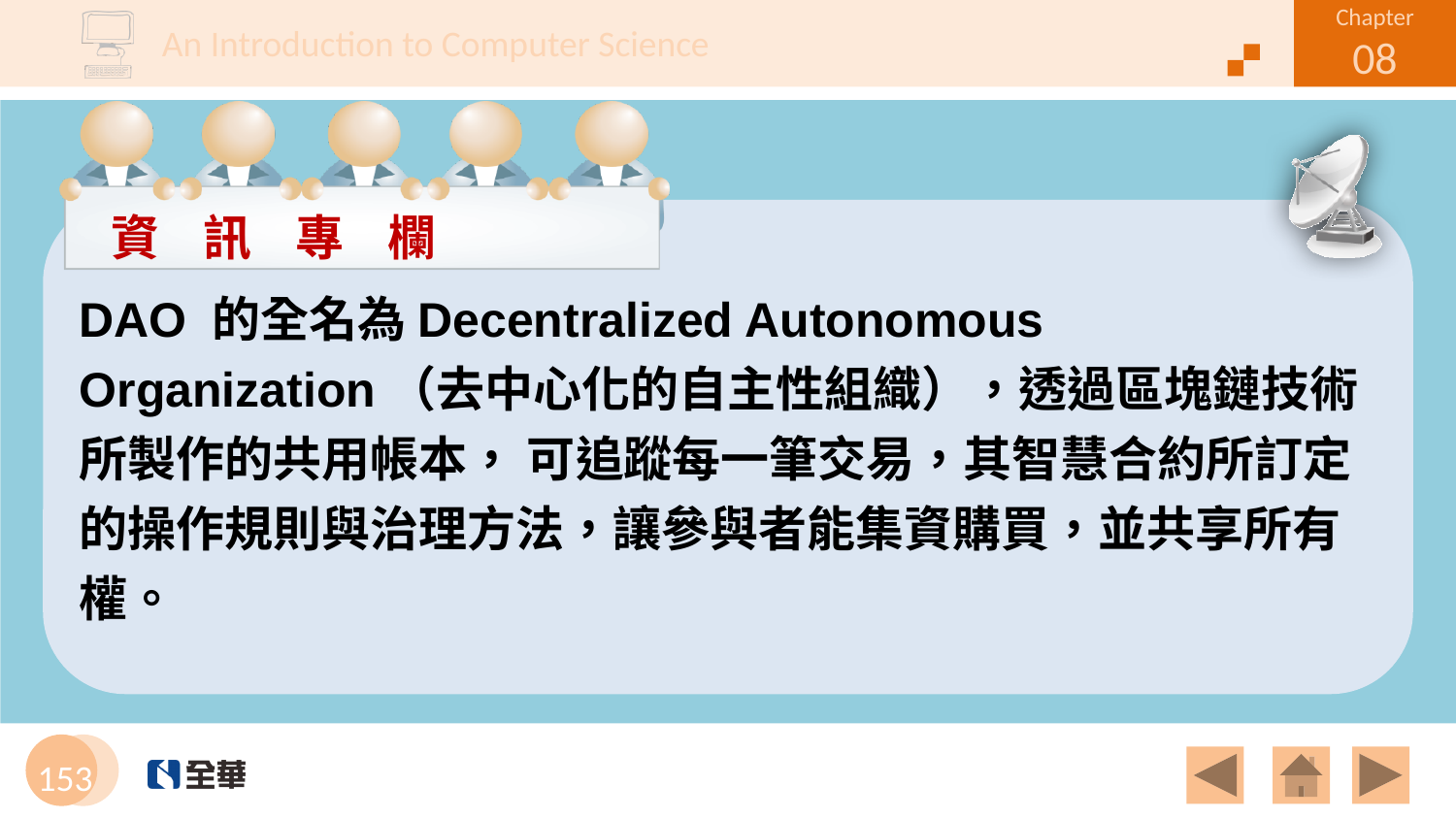

DAO 的全名為Decentralized Autonomous Organization（去中心化的自主性組織），透過區塊鏈技術所製作的共用帳本， 可追蹤每一筆交易，其智慧合約所訂定的操作規則與治理方法，讓參與者能集資購買，並共享所有權。